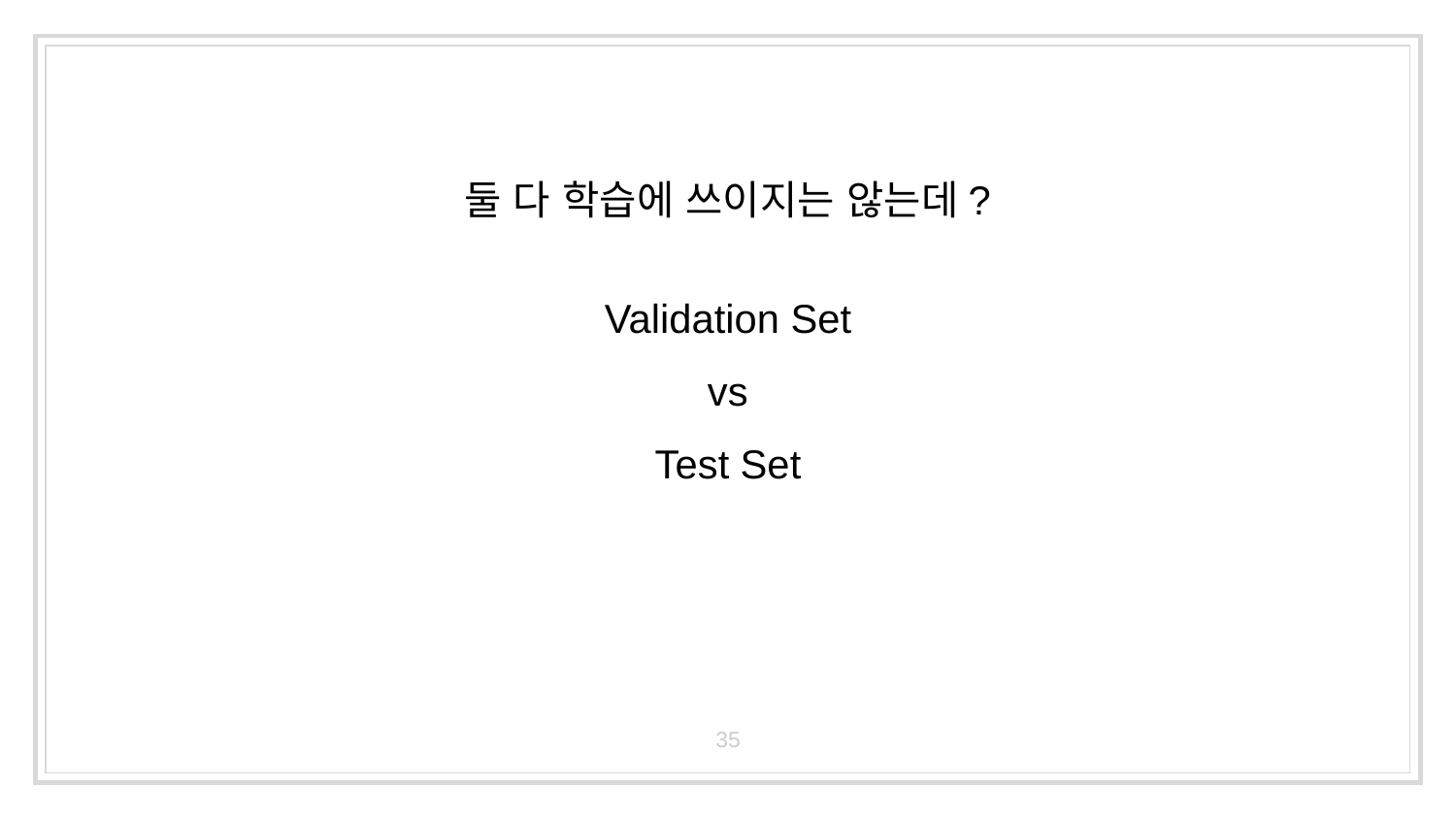

둘 다 학습에 쓰이지는 않는데?
# Validation Set vs Test Set
35